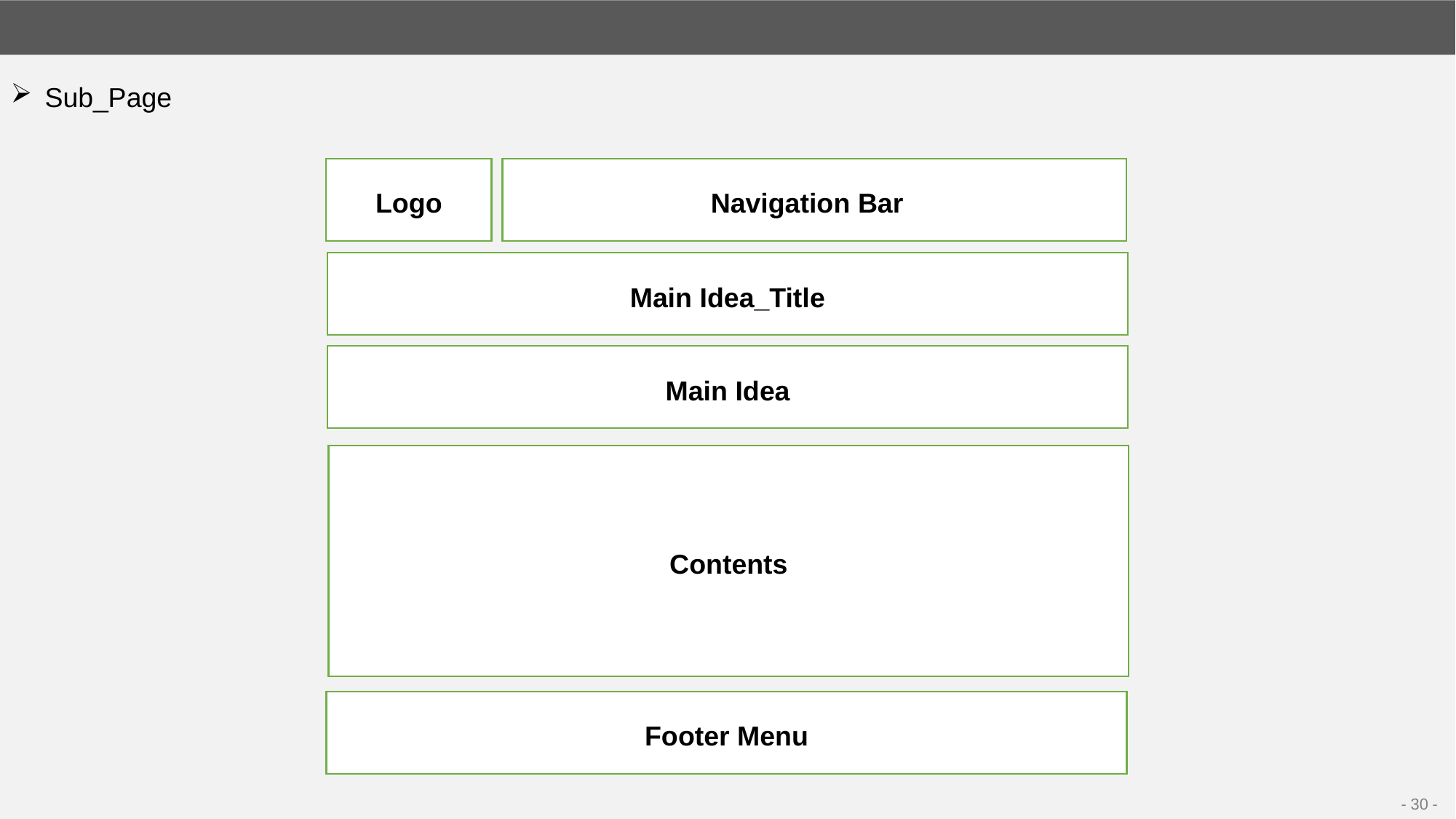

02. 페이지 구성 도표
Sub_Page
Logo
Navigation Bar
Main Idea_Title
Main Idea
Contents
Footer Menu
- 30 -